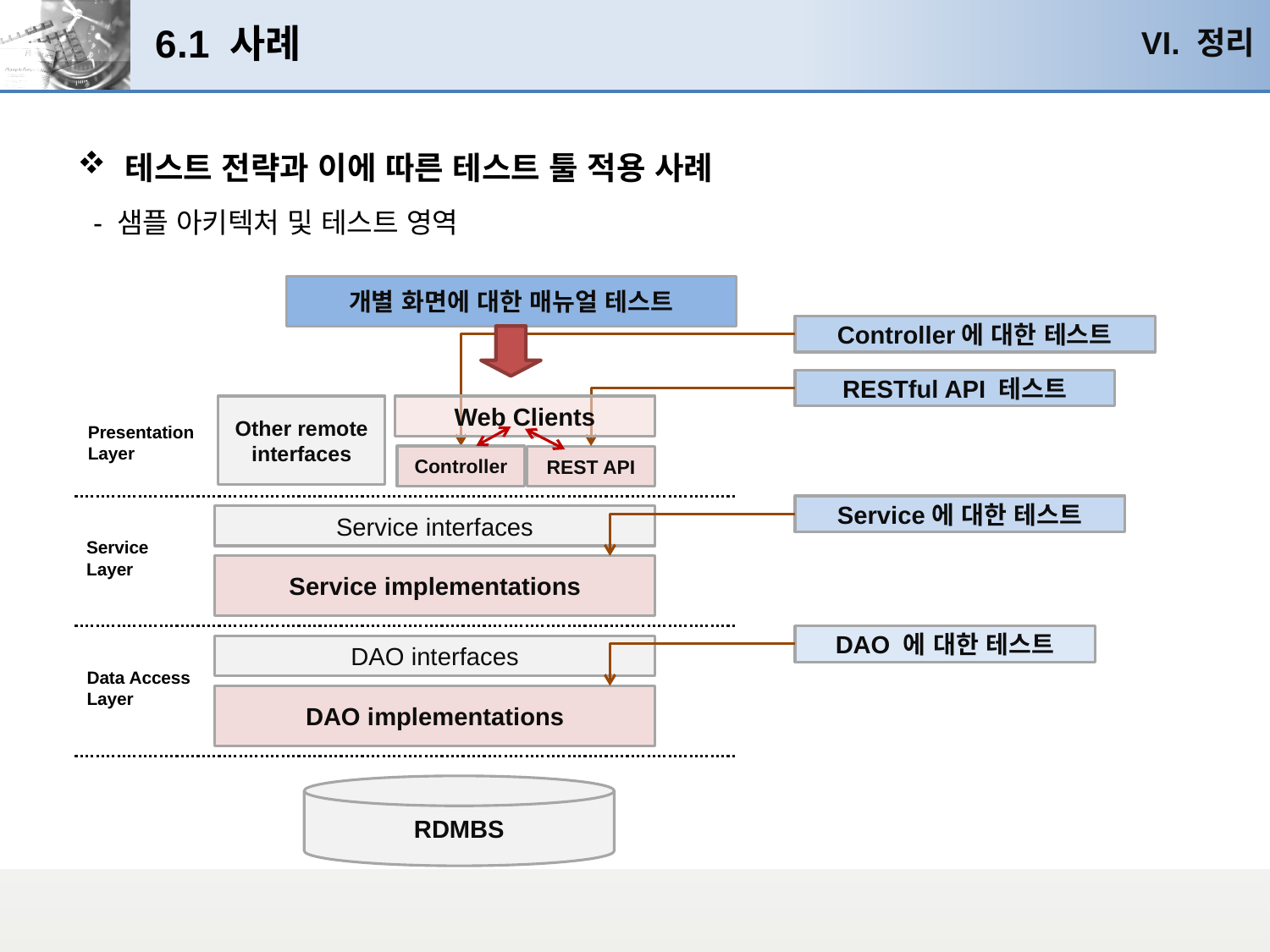

# 6.1 사례
VI. 정리
테스트 전략과 이에 따른 테스트 툴 적용 사례
  - 샘플 아키텍처 및 테스트 영역

개별 화면에 대한 매뉴얼 테스트
Controller에 대한 테스트

RESTful API 테스트
Other remote interfaces
Web Clients
Presentation
Layer
Controller
REST API
Service에 대한 테스트
Service interfaces
Service
Layer
Service implementations

DAO 에 대한 테스트
DAO interfaces
Data Access
Layer
DAO implementations

RDMBS